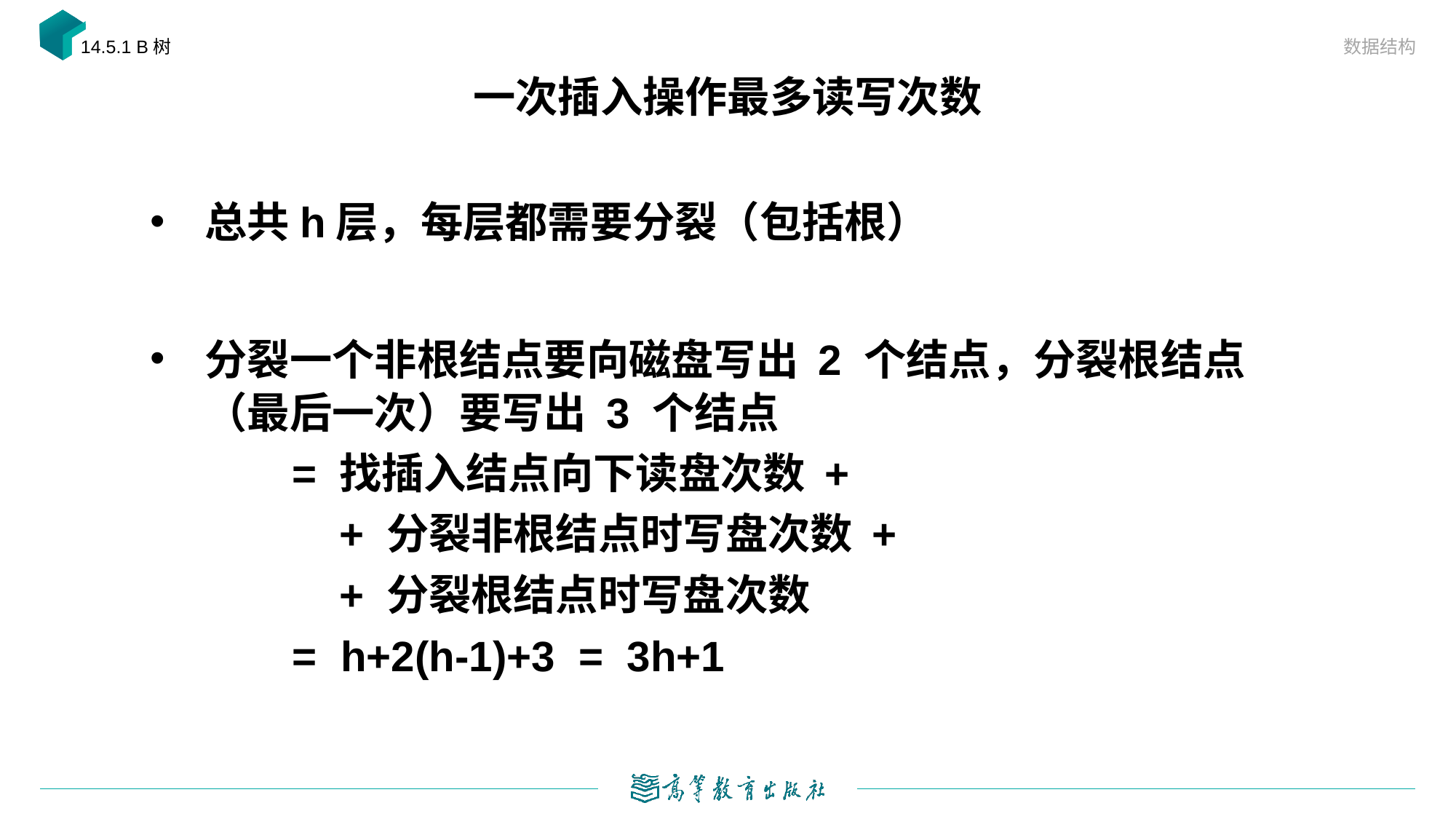

数据结构
14.5.1 B树
# 一次插入操作最多读写次数
总共h层，每层都需要分裂（包括根）

分裂一个非根结点要向磁盘写出 2 个结点，分裂根结点（最后一次）要写出 3 个结点
            = 找插入结点向下读盘次数 +
                + 分裂非根结点时写盘次数 +
                + 分裂根结点时写盘次数
            =  h+2(h-1)+3  =  3h+1